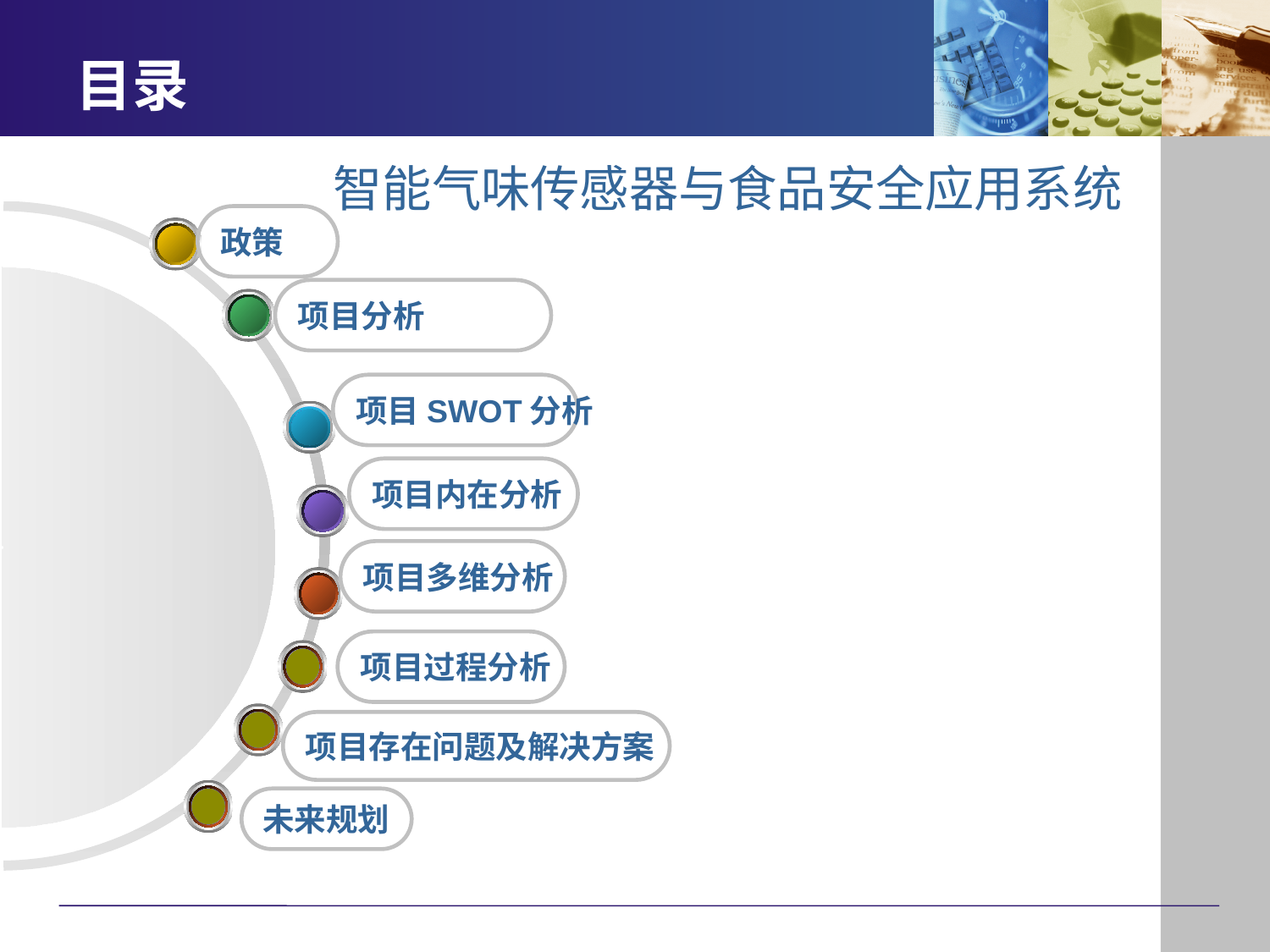

# 目录

智能气味传感器与食品安全应用系统

政策

项目分析

项目SWOT分析

项目内在分析

项目多维分析

项目过程分析

项目存在问题及解决方案

未来规划